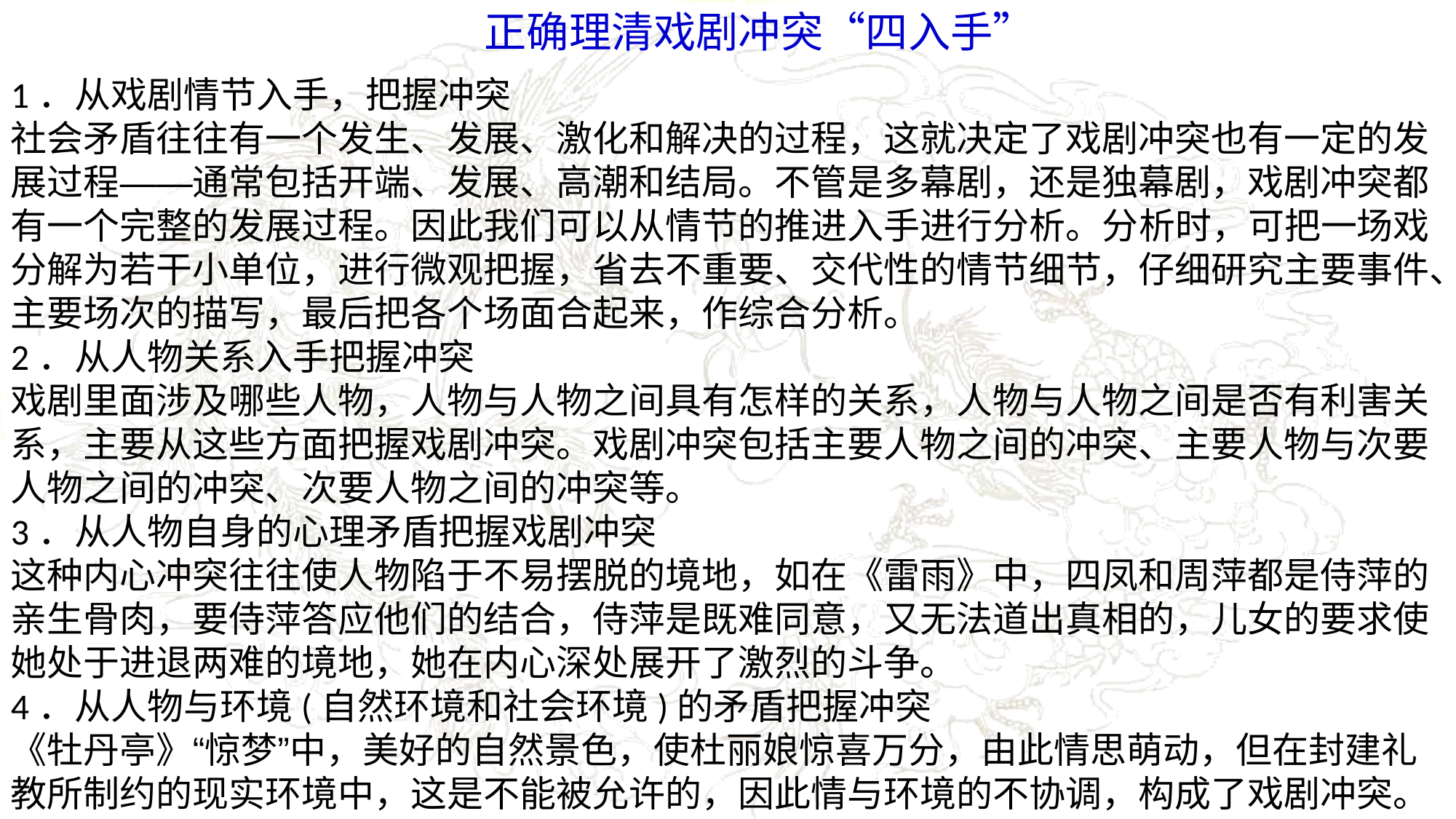

正确理清戏剧冲突“四入手”
1．从戏剧情节入手，把握冲突
社会矛盾往往有一个发生、发展、激化和解决的过程，这就决定了戏剧冲突也有一定的发展过程——通常包括开端、发展、高潮和结局。不管是多幕剧，还是独幕剧，戏剧冲突都有一个完整的发展过程。因此我们可以从情节的推进入手进行分析。分析时，可把一场戏分解为若干小单位，进行微观把握，省去不重要、交代性的情节细节，仔细研究主要事件、主要场次的描写，最后把各个场面合起来，作综合分析。
2．从人物关系入手把握冲突
戏剧里面涉及哪些人物，人物与人物之间具有怎样的关系，人物与人物之间是否有利害关系，主要从这些方面把握戏剧冲突。戏剧冲突包括主要人物之间的冲突、主要人物与次要人物之间的冲突、次要人物之间的冲突等。
3．从人物自身的心理矛盾把握戏剧冲突
这种内心冲突往往使人物陷于不易摆脱的境地，如在《雷雨》中，四凤和周萍都是侍萍的亲生骨肉，要侍萍答应他们的结合，侍萍是既难同意，又无法道出真相的，儿女的要求使她处于进退两难的境地，她在内心深处展开了激烈的斗争。
4．从人物与环境(自然环境和社会环境)的矛盾把握冲突
《牡丹亭》“惊梦”中，美好的自然景色，使杜丽娘惊喜万分，由此情思萌动，但在封建礼教所制约的现实环境中，这是不能被允许的，因此情与环境的不协调，构成了戏剧冲突。